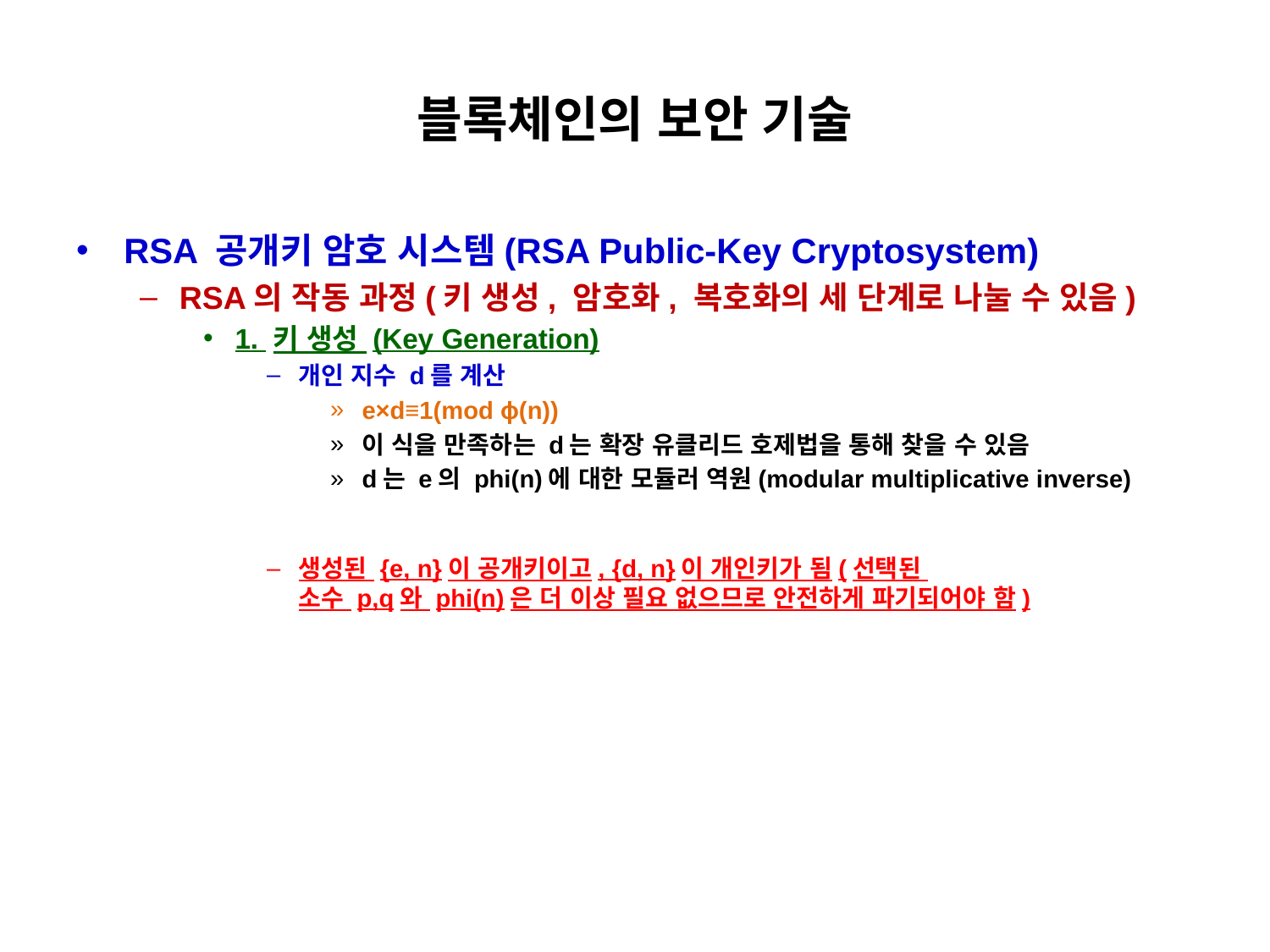

# 블록체인의 보안 기술
RSA 공개키 암호 시스템(RSA Public-Key Cryptosystem)
RSA의 작동 과정(키 생성, 암호화, 복호화의 세 단계로 나눌 수 있음)
1. 키 생성 (Key Generation)
개인 지수 d를 계산
e×d≡1(mod ϕ(n))
이 식을 만족하는 d는 확장 유클리드 호제법을 통해 찾을 수 있음
d는 e의 phi(n)에 대한 모듈러 역원(modular multiplicative inverse)

생성된 {e, n}이 공개키이고, {d, n}이 개인키가 됨(선택된
소수 p,q와 phi(n)은 더 이상 필요 없으므로 안전하게 파기되어야 함)